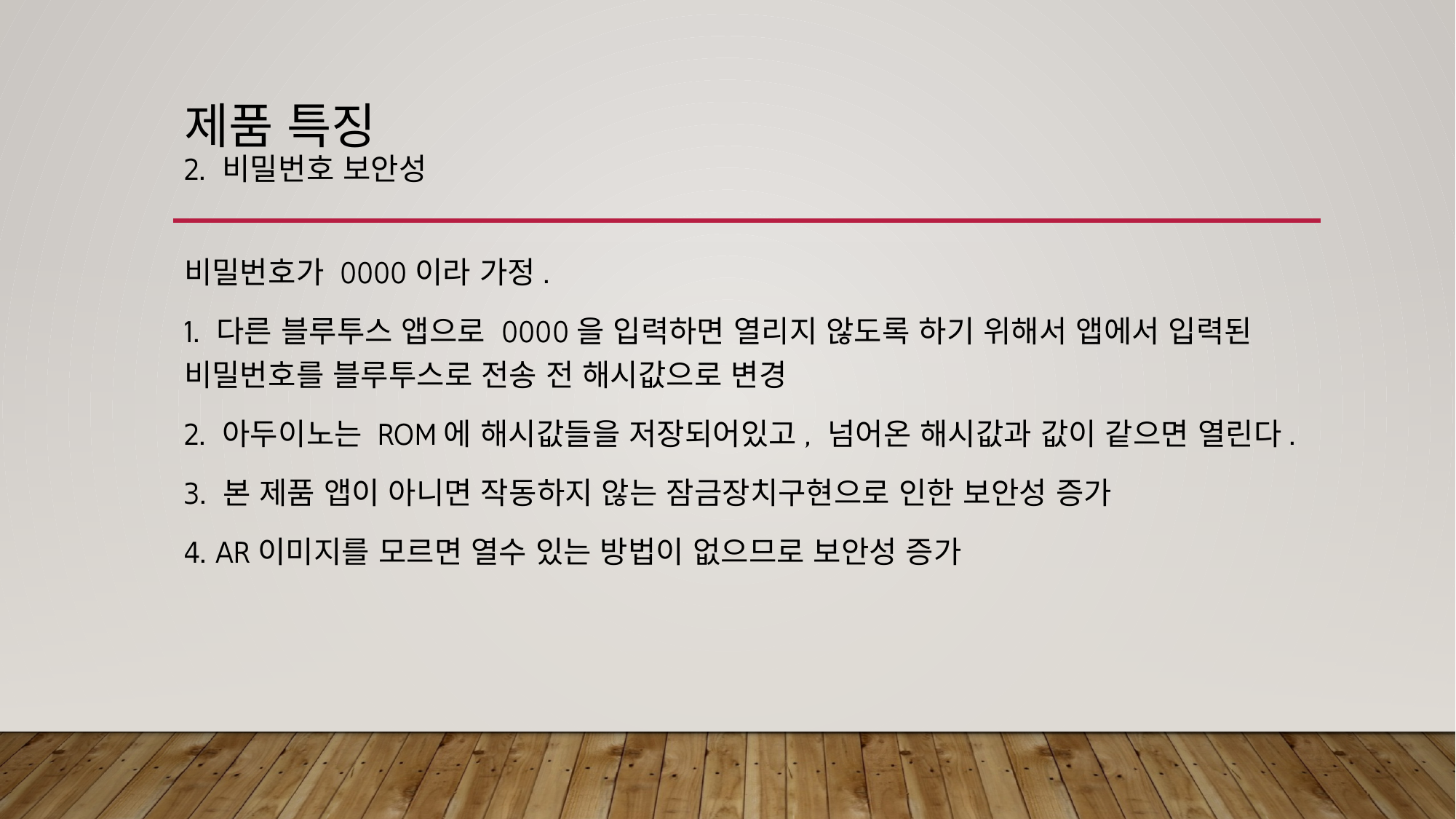

# 제품 특징 2. 비밀번호 보안성
비밀번호가 0000이라 가정.
1. 다른 블루투스 앱으로 0000을 입력하면 열리지 않도록 하기 위해서 앱에서 입력된 비밀번호를 블루투스로 전송 전 해시값으로 변경
2. 아두이노는 ROM에 해시값들을 저장되어있고, 넘어온 해시값과 값이 같으면 열린다.
3. 본 제품 앱이 아니면 작동하지 않는 잠금장치구현으로 인한 보안성 증가
4. AR이미지를 모르면 열수 있는 방법이 없으므로 보안성 증가